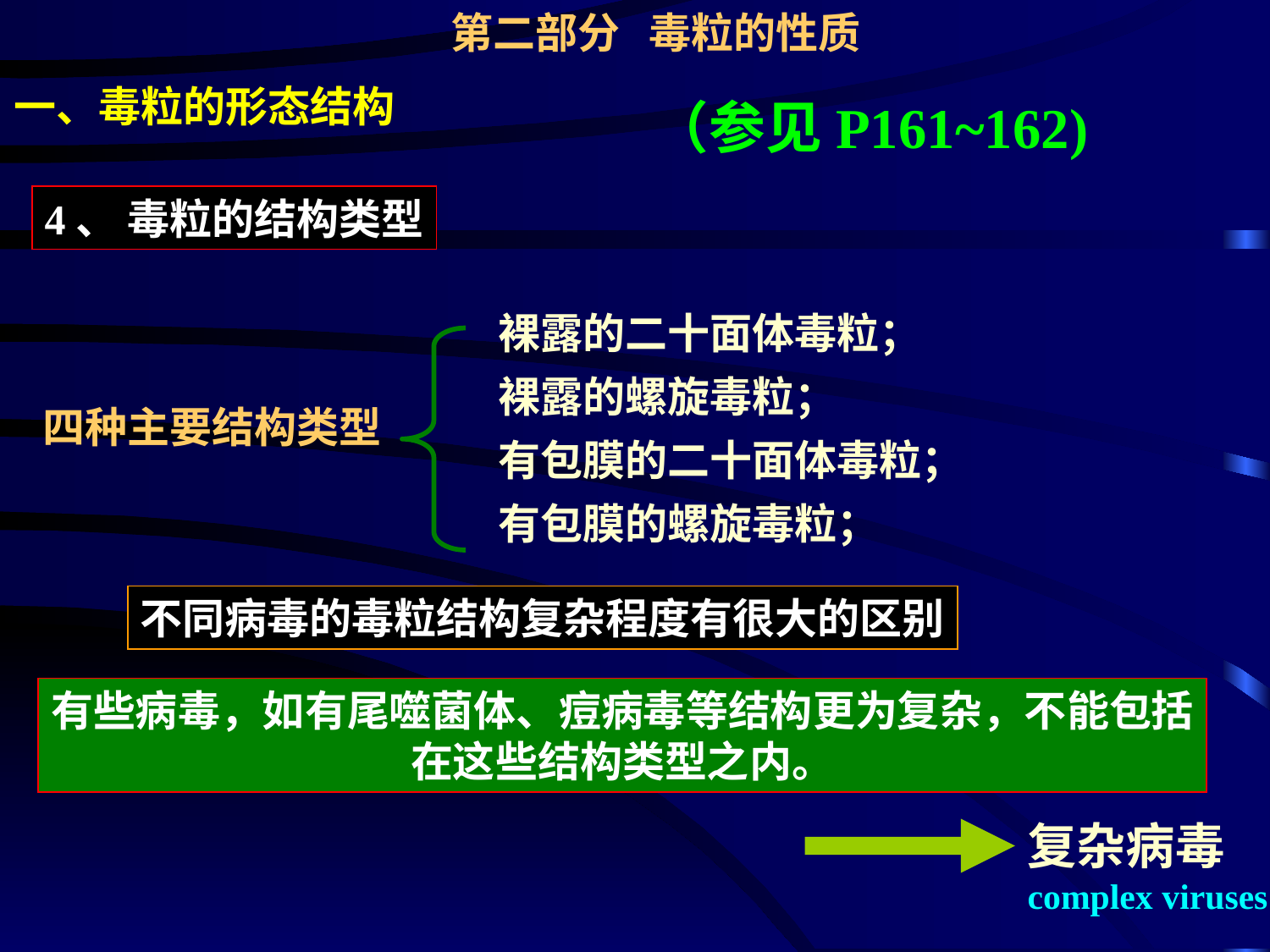

第二部分   毒粒的性质
一、毒粒的形态结构
（参见P161~162)
4、 毒粒的结构类型
裸露的二十面体毒粒；
裸露的螺旋毒粒；
有包膜的二十面体毒粒；
有包膜的螺旋毒粒；

四种主要结构类型
不同病毒的毒粒结构复杂程度有很大的区别
有些病毒，如有尾噬菌体、痘病毒等结构更为复杂，不能包括
在这些结构类型之内。
复杂病毒
complex viruses